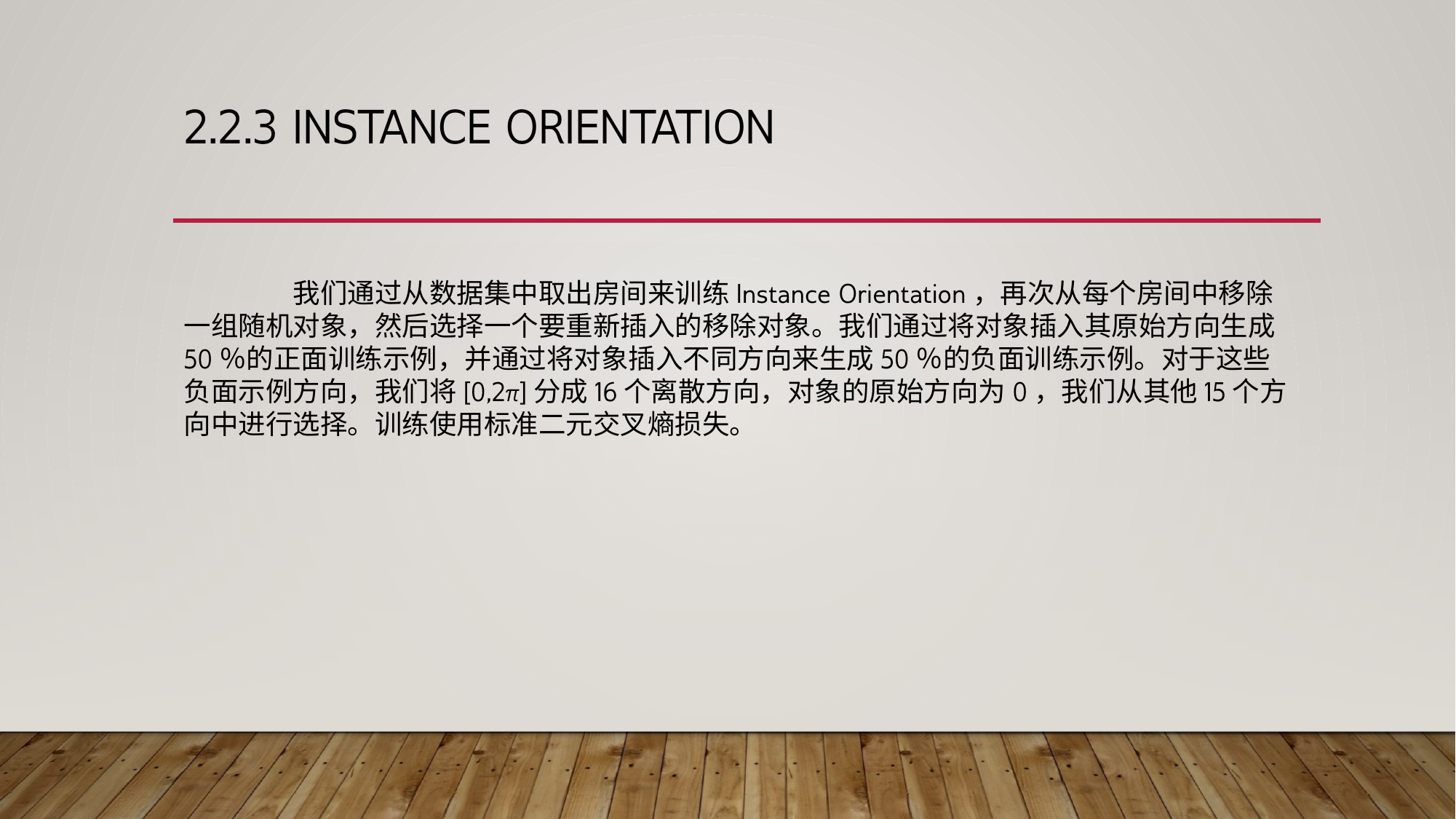

# 2.2.3 Instance Orientation
	我们通过从数据集中取出房间来训练Instance Orientation，再次从每个房间中移除一组随机对象，然后选择一个要重新插入的移除对象。我们通过将对象插入其原始方向生成50％的正面训练示例，并通过将对象插入不同方向来生成50％的负面训练示例。对于这些负面示例方向，我们将[0,2π]分成16个离散方向，对象的原始方向为0，我们从其他15个方向中进行选择。训练使用标准二元交叉熵损失。